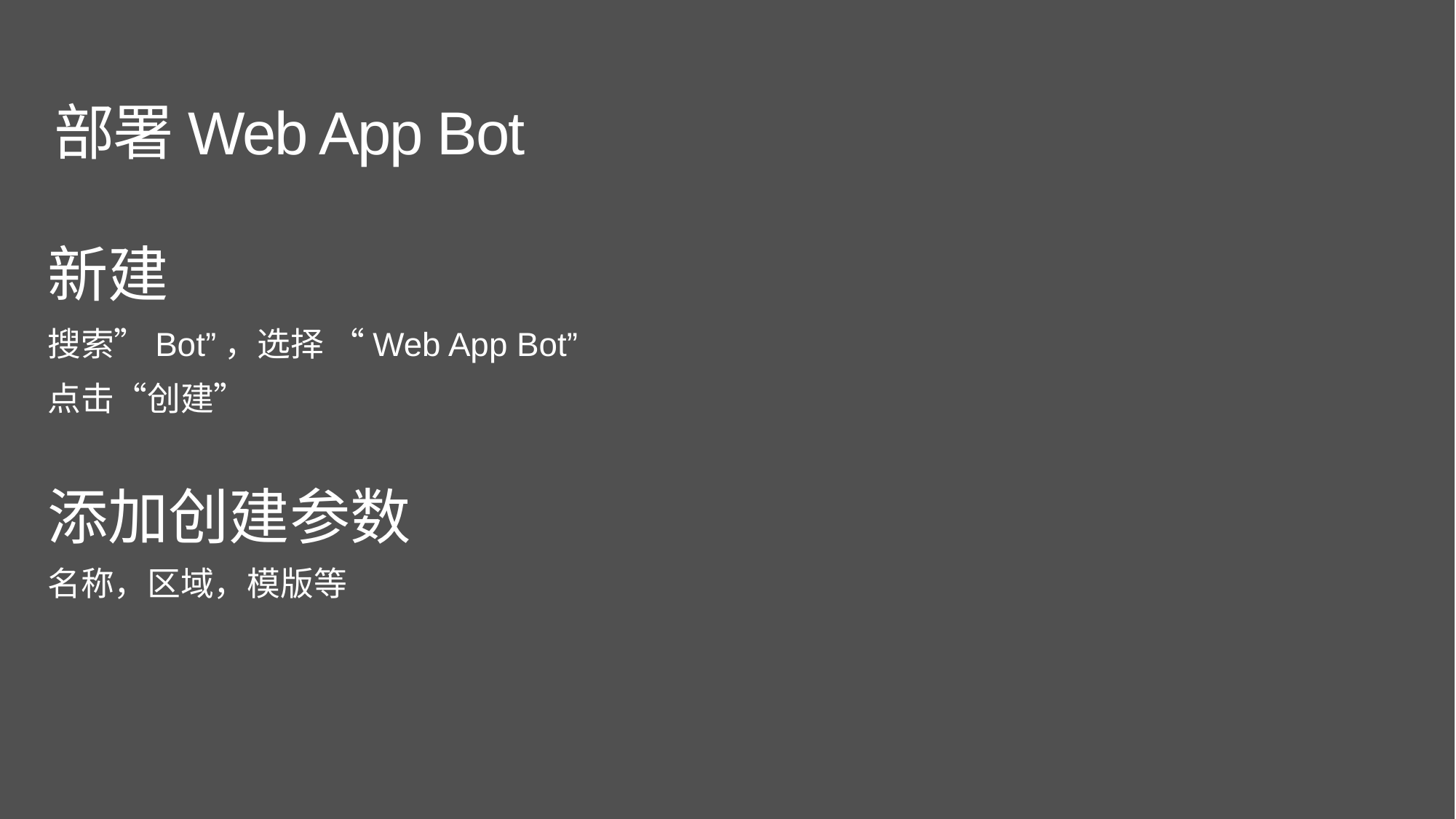

部署Web App Bot
新建
搜索”Bot”，选择 “Web App Bot”
点击“创建”

添加创建参数
名称，区域，模版等